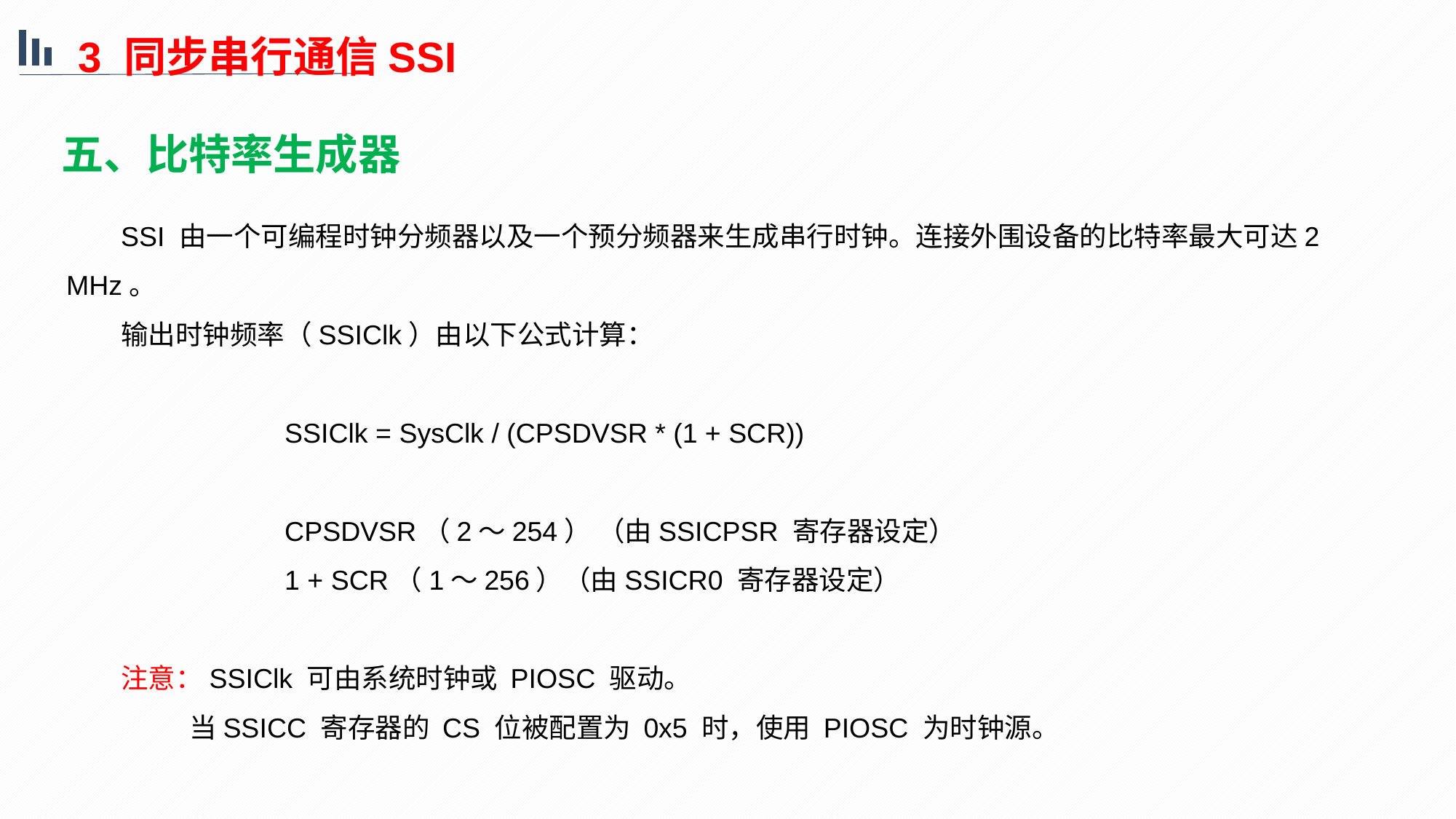

3 同步串行通信SSI

五、比特率生成器
SSI 由一个可编程时钟分频器以及一个预分频器来生成串行时钟。连接外围设备的比特率最大可达2 MHz。
输出时钟频率（SSIClk）由以下公式计算：

		SSIClk = SysClk / (CPSDVSR * (1 + SCR))

		CPSDVSR（2～254） （由SSICPSR 寄存器设定）
 		1 + SCR（1～256）（由SSICR0 寄存器设定）

注意：SSIClk 可由系统时钟或 PIOSC 驱动。
          当SSICC 寄存器的 CS 位被配置为 0x5 时，使用 PIOSC 为时钟源。